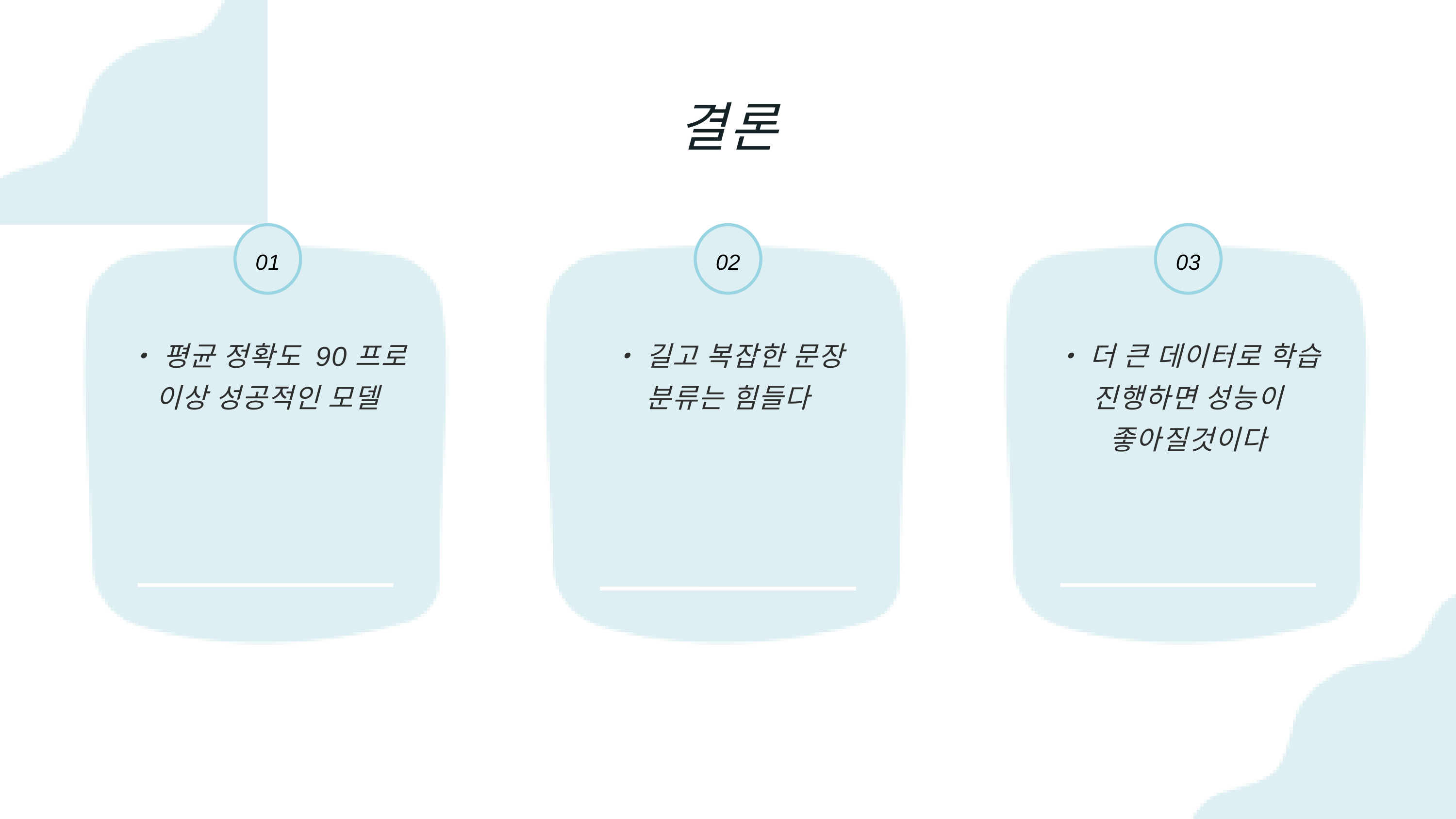

결론

01

02

03

•평균 정확도 90프로 이상 성공적인 모델
•길고 복잡한 문장 분류는 힘들다
•더 큰 데이터로 학습 진행하면 성능이 좋아질것이다